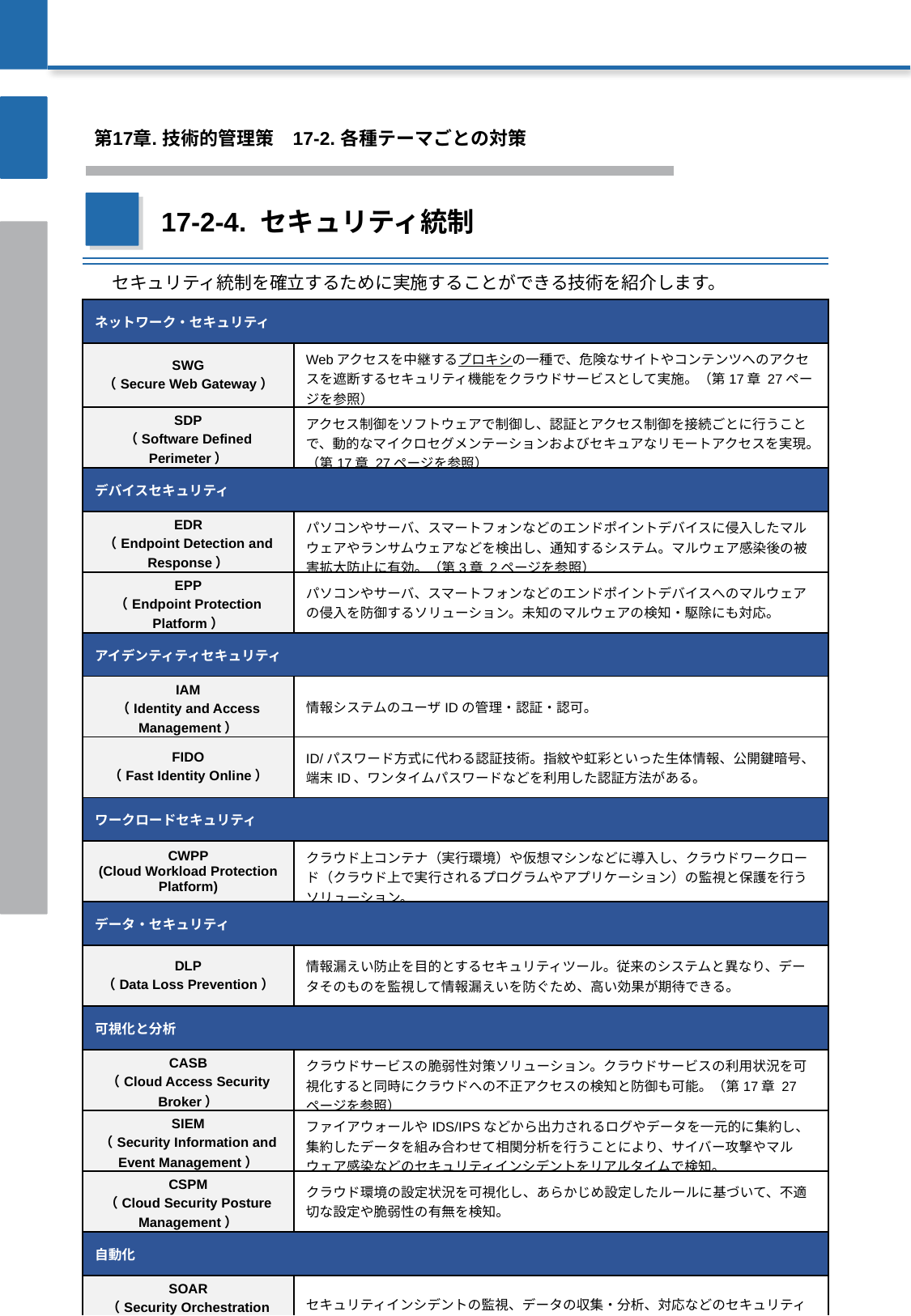

第17章. 技術的管理策
　17-2. 各種テーマごとの対策
17-2-4. セキュリティ統制
　セキュリティ統制を確立するために実施することができる技術を紹介します。
| ネットワーク・セキュリティ |  |
| --- | --- |
| SWG （Secure Web Gateway） | Webアクセスを中継するプロキシの一種で、危険なサイトやコンテンツへのアクセスを遮断するセキュリティ機能をクラウドサービスとして実施。（第17章 27ページを参照） |
| SDP （Software Defined Perimeter） | アクセス制御をソフトウェアで制御し、認証とアクセス制御を接続ごとに行うことで、動的なマイクロセグメンテーションおよびセキュアなリモートアクセスを実現。（第17章 27ページを参照） |
| デバイスセキュリティ |  |
| EDR （Endpoint Detection and Response） | パソコンやサーバ、スマートフォンなどのエンドポイントデバイスに侵入したマルウェアやランサムウェアなどを検出し、通知するシステム。マルウェア感染後の被害拡大防止に有効。（第3章 2ページを参照） |
| EPP （Endpoint Protection Platform） | パソコンやサーバ、スマートフォンなどのエンドポイントデバイスへのマルウェアの侵入を防御するソリューション。未知のマルウェアの検知・駆除にも対応。 |
| アイデンティティセキュリティ |  |
| IAM （Identity and Access Management） | 情報システムのユーザIDの管理・認証・認可。 |
| FIDO （Fast Identity Online） | ID/パスワード方式に代わる認証技術。指紋や虹彩といった生体情報、公開鍵暗号、端末ID、ワンタイムパスワードなどを利用した認証方法がある。 |
| ワークロードセキュリティ |  |
| CWPP (Cloud Workload Protection Platform) | クラウド上コンテナ（実行環境）や仮想マシンなどに導入し、クラウドワークロード（クラウド上で実行されるプログラムやアプリケーション）の監視と保護を行うソリューション。 |
| データ・セキュリティ |  |
| DLP （Data Loss Prevention） | 情報漏えい防止を目的とするセキュリティツール。従来のシステムと異なり、データそのものを監視して情報漏えいを防ぐため、高い効果が期待できる。 |
| 可視化と分析 |  |
| CASB （Cloud Access Security Broker） | クラウドサービスの脆弱性対策ソリューション。クラウドサービスの利用状況を可視化すると同時にクラウドへの不正アクセスの検知と防御も可能。（第17章 27ページを参照） |
| SIEM （Security Information and Event Management） | ファイアウォールやIDS/IPSなどから出力されるログやデータを一元的に集約し、集約したデータを組み合わせて相関分析を行うことにより、サイバー攻撃やマルウェア感染などのセキュリティインシデントをリアルタイムで検知。 |
| CSPM （Cloud Security Posture Management） | クラウド環境の設定状況を可視化し、あらかじめ設定したルールに基づいて、不適切な設定や脆弱性の有無を検知。 |
| 自動化 |  |
| SOAR （Security Orchestration Automation and Response） | セキュリティインシデントの監視、データの収集・分析、対応などのセキュリティ運用業務を自動化・効率化する技術。 |
第17章 – 36